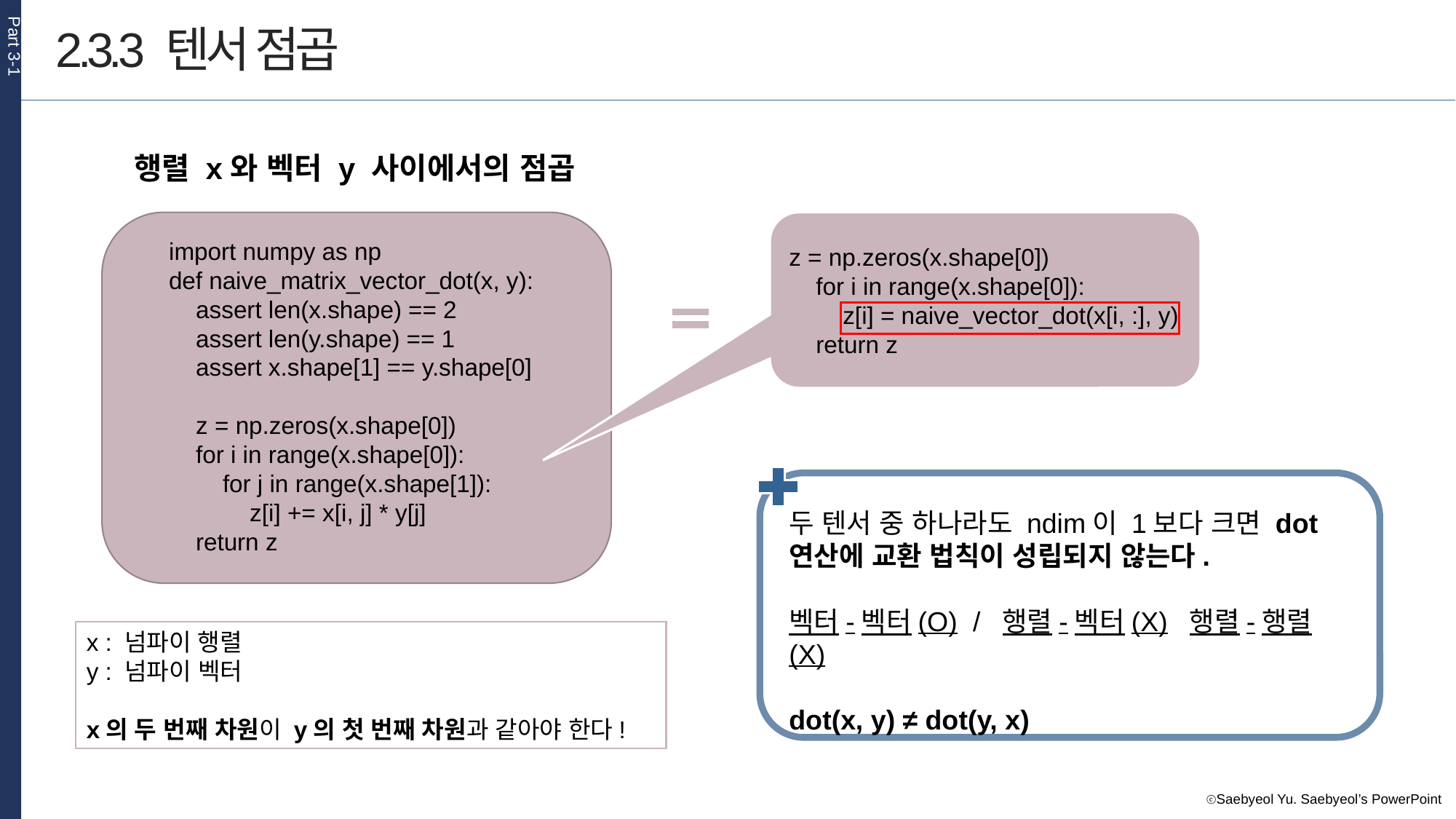

Part 3-1
2.3.3 텐서 점곱
행렬 x와 벡터 y 사이에서의 점곱

import numpy as np
def naive_matrix_vector_dot(x, y):
    assert len(x.shape) == 2
    assert len(y.shape) == 1
    assert x.shape[1] == y.shape[0]

    z = np.zeros(x.shape[0])
    for i in range(x.shape[0]):
        for j in range(x.shape[1]):
            z[i] += x[i, j] * y[j]
    return z
z = np.zeros(x.shape[0])
    for i in range(x.shape[0]):
        z[i] = naive_vector_dot(x[i, :], y)
    return z

두 텐서 중 하나라도 ndim이 1보다 크면 dot 연산에 교환 법칙이 성립되지 않는다.

벡터-벡터(O)  /  행렬-벡터(X)  행렬-행렬(X)

dot(x, y) ≠ dot(y, x)
x : 넘파이 행렬
y : 넘파이 벡터

x의 두 번째 차원이 y의 첫 번째 차원과 같아야 한다!